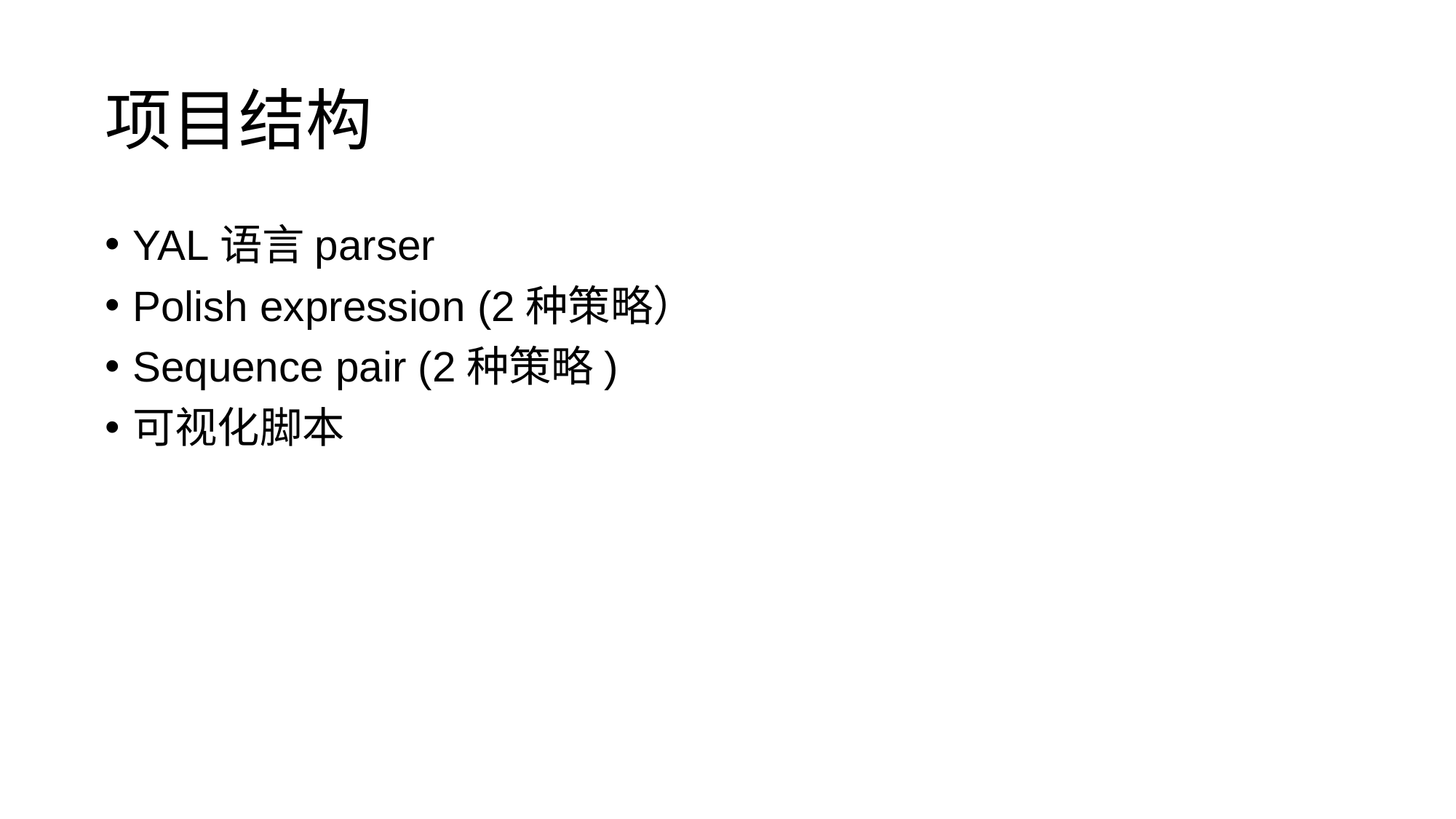

# 项目结构
YAL语言parser
Polish expression (2种策略）
Sequence pair (2种策略)
可视化脚本